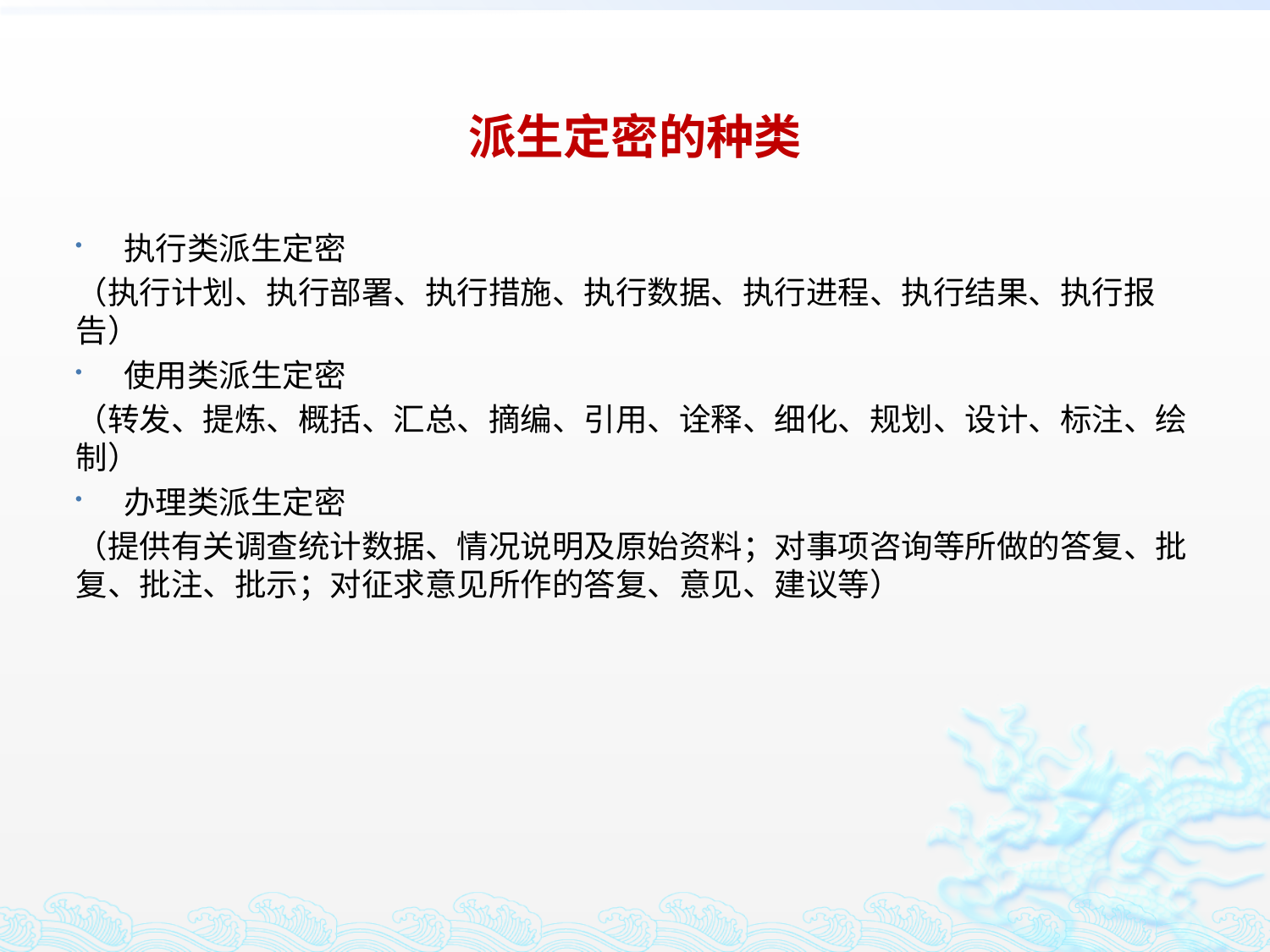

执行类派生定密
（执行计划、执行部署、执行措施、执行数据、执行进程、执行结果、执行报告）
使用类派生定密
（转发、提炼、概括、汇总、摘编、引用、诠释、细化、规划、设计、标注、绘制）
办理类派生定密
（提供有关调查统计数据、情况说明及原始资料；对事项咨询等所做的答复、批复、批注、批示；对征求意见所作的答复、意见、建议等）

派生定密的种类